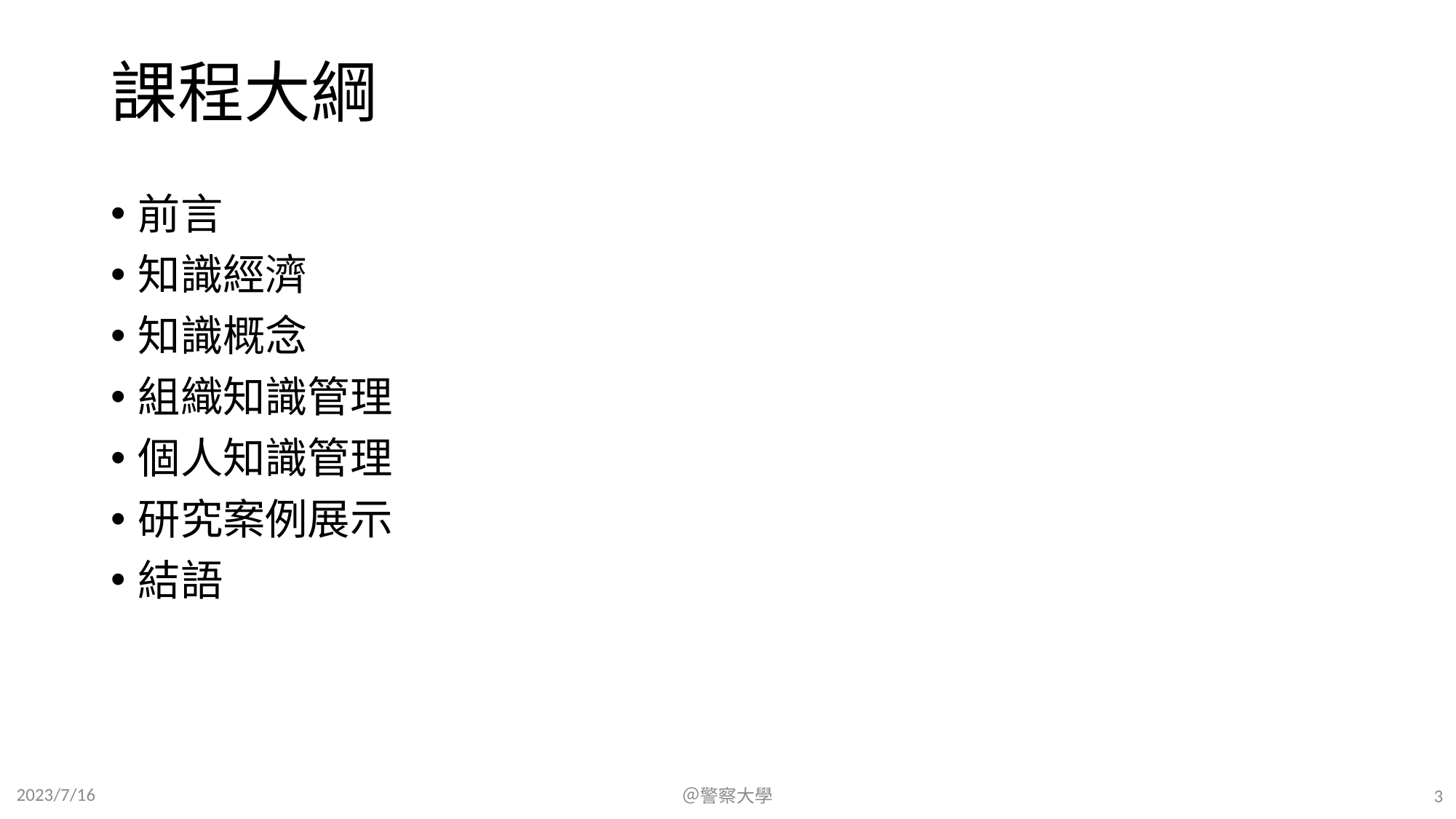

# 課程大綱
前言
知識經濟
知識概念
組織知識管理
個人知識管理
研究案例展示
結語
2023/7/16
＠警察大學
3